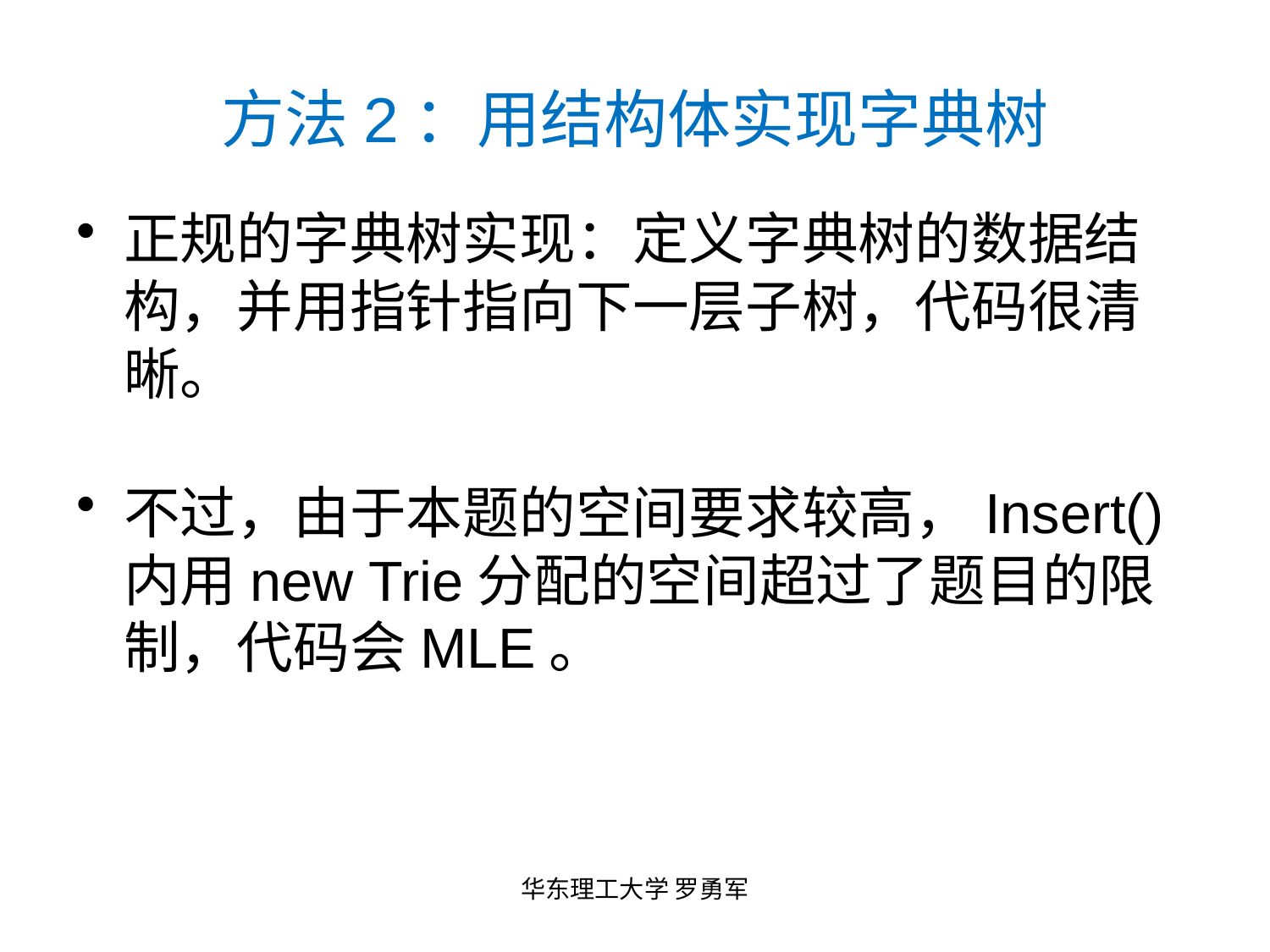

# 方法2：用结构体实现字典树
正规的字典树实现：定义字典树的数据结构，并用指针指向下一层子树，代码很清晰。

不过，由于本题的空间要求较高，Insert()内用new Trie分配的空间超过了题目的限制，代码会MLE。
华东理工大学 罗勇军